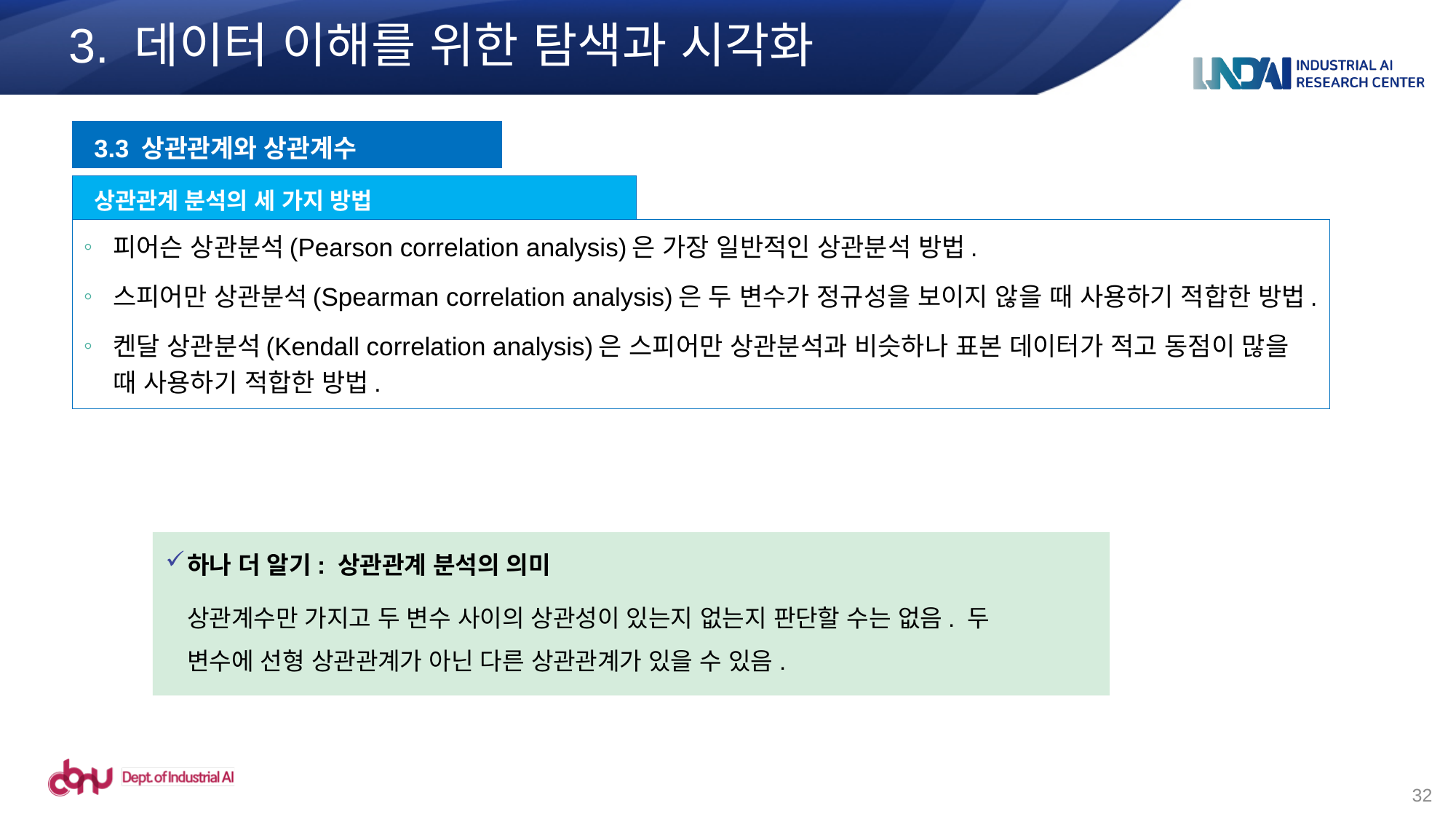

# 3. 데이터 이해를 위한 탐색과 시각화
3.3 상관관계와 상관계수
상관관계 분석의 세 가지 방법
피어슨 상관분석(Pearson correlation analysis)은 가장 일반적인 상관분석 방법.
스피어만 상관분석(Spearman correlation analysis)은 두 변수가 정규성을 보이지 않을 때 사용하기 적합한 방법.
켄달 상관분석(Kendall correlation analysis)은 스피어만 상관분석과 비슷하나 표본 데이터가 적고 동점이 많을 때 사용하기 적합한 방법.
하나 더 알기: 상관관계 분석의 의미
상관계수만 가지고 두 변수 사이의 상관성이 있는지 없는지 판단할 수는 없음. 두 변수에 선형 상관관계가 아닌 다른 상관관계가 있을 수 있음.

32